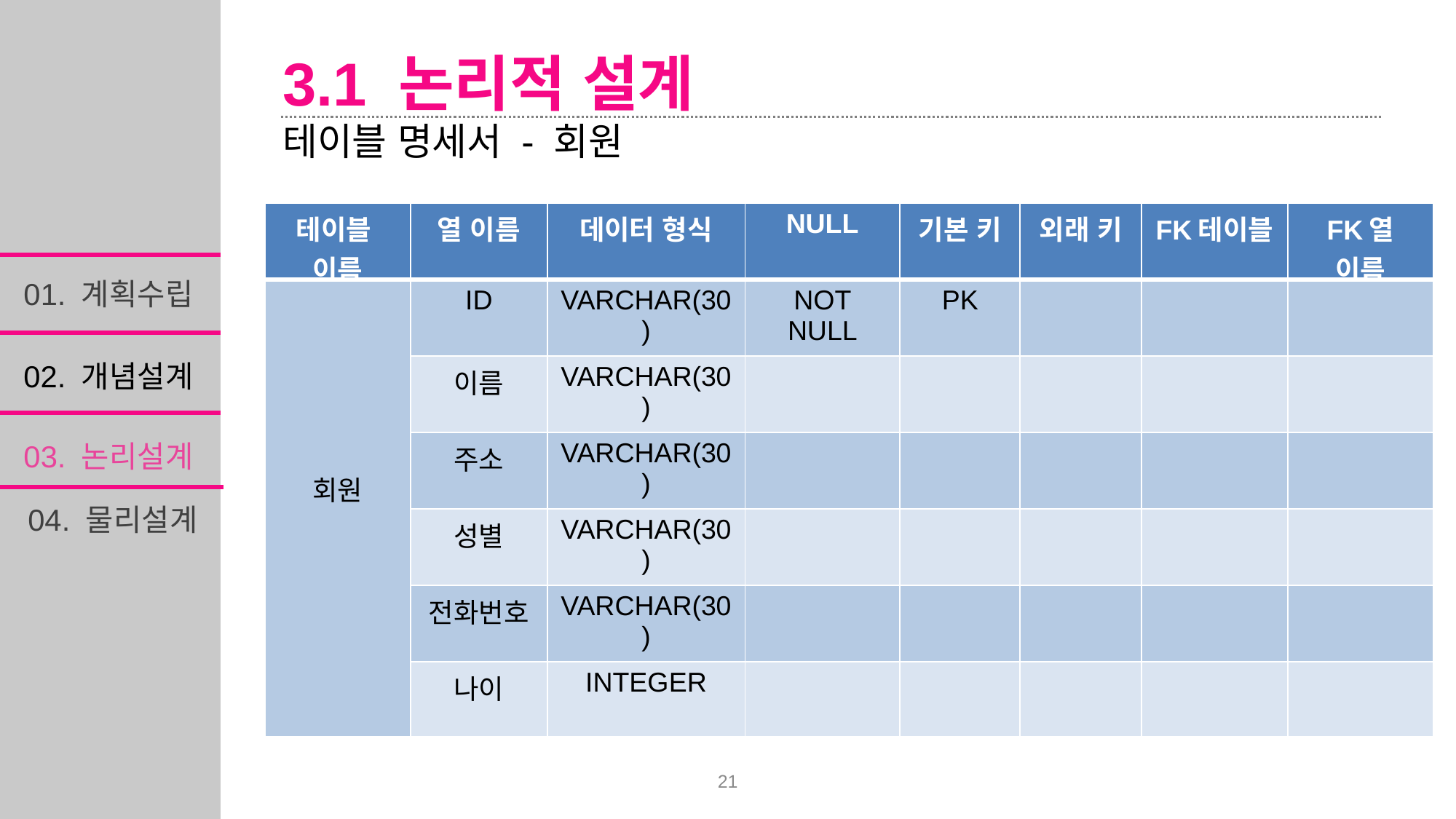

3.1 논리적 설계
테이블 명세서 - 회원

| 테이블 이름 | 열 이름 | 데이터 형식 | NULL | 기본 키 | 외래 키 | FK테이블 | FK열 이름 |
| --- | --- | --- | --- | --- | --- | --- | --- |
| 회원 | ID | VARCHAR(30) | NOT NULL | PK |  |  |  |
|  | 이름 | VARCHAR(30) |  |  |  |  |  |
|  | 주소 | VARCHAR(30) |  |  |  |  |  |
|  | 성별 | VARCHAR(30) |  |  |  |  |  |
|  | 전화번호 | VARCHAR(30) |  |  |  |  |  |
|  | 나이 | INTEGER |  |  |  |  |  |
01. 계획수립

02. 개념설계
03. 논리설계
04. 물리설계
21